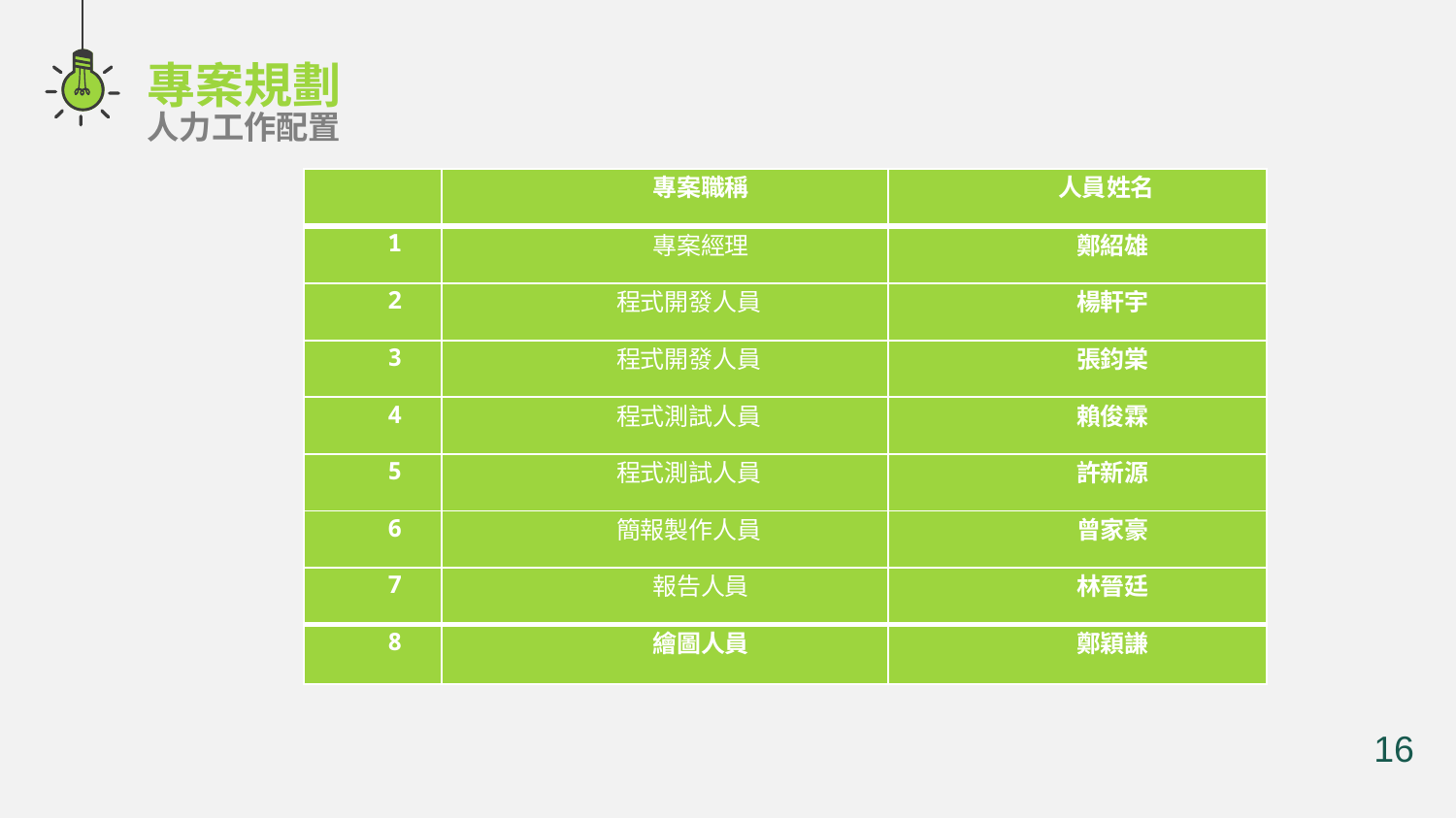

專案規劃
人力工作配置
|  | 專案職稱 | 人員姓名 |
| --- | --- | --- |
| 1 | 專案經理 | 鄭紹雄 |
| 2 | 程式開發人員 | 楊軒宇 |
| 3 | 程式開發人員 | 張鈞棠 |
| 4 | 程式測試人員 | 賴俊霖 |
| 5 | 程式測試人員 | 許新源 |
| 6 | 簡報製作人員 | 曾家豪 |
| 7 | 報告人員 | 林晉廷 |
| 8 | 繪圖人員 | 鄭穎謙 |
16